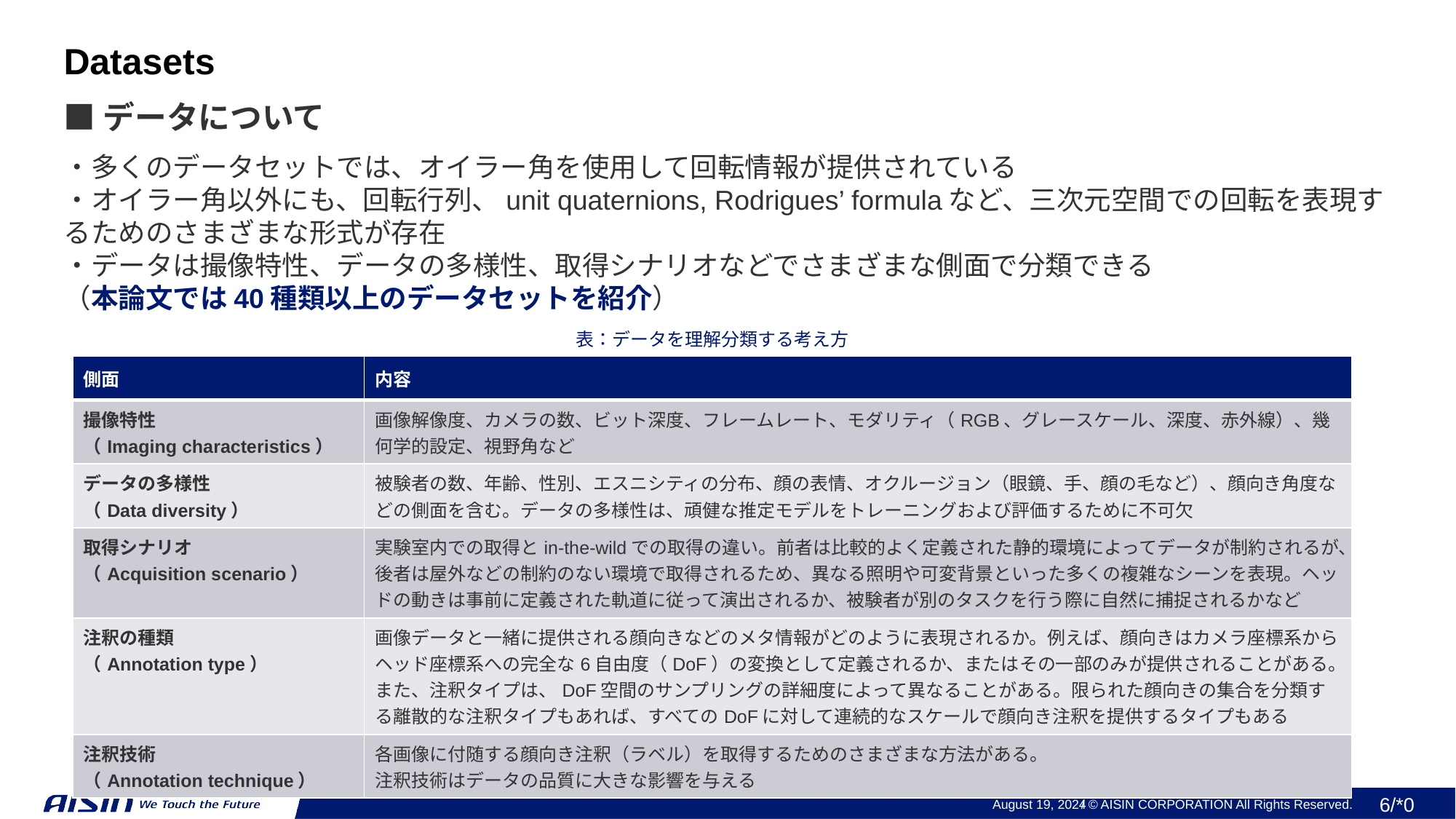

Datasets
■データについて

・多くのデータセットでは、オイラー角を使用して回転情報が提供されている
・オイラー角以外にも、回転行列、unit quaternions, Rodrigues’ formulaなど、三次元空間での回転を表現するためのさまざまな形式が存在
・データは撮像特性、データの多様性、取得シナリオなどでさまざまな側面で分類できる
（本論文では40種類以上のデータセットを紹介）

表：データを理解分類する考え方
| 側面 | 内容 |
| --- | --- |
| 撮像特性 （Imaging characteristics） | 画像解像度、カメラの数、ビット深度、フレームレート、モダリティ（RGB、グレースケール、深度、赤外線）、幾何学的設定、視野角など |
| データの多様性 （Data diversity） | 被験者の数、年齢、性別、エスニシティの分布、顔の表情、オクルージョン（眼鏡、手、顔の毛など）、顔向き角度などの側面を含む。データの多様性は、頑健な推定モデルをトレーニングおよび評価するために不可欠 |
| 取得シナリオ （Acquisition scenario） | 実験室内での取得とin-the-wildでの取得の違い。前者は比較的よく定義された静的環境によってデータが制約されるが、後者は屋外などの制約のない環境で取得されるため、異なる照明や可変背景といった多くの複雑なシーンを表現。ヘッドの動きは事前に定義された軌道に従って演出されるか、被験者が別のタスクを行う際に自然に捕捉されるかなど |
| 注釈の種類 （Annotation type） | 画像データと一緒に提供される顔向きなどのメタ情報がどのように表現されるか。例えば、顔向きはカメラ座標系からヘッド座標系への完全な6自由度（DoF）の変換として定義されるか、またはその一部のみが提供されることがある。また、注釈タイプは、DoF空間のサンプリングの詳細度によって異なることがある。限られた顔向きの集合を分類する離散的な注釈タイプもあれば、すべてのDoFに対して連続的なスケールで顔向き注釈を提供するタイプもある |
| 注釈技術 （Annotation technique） | 各画像に付随する顔向き注釈（ラベル）を取得するためのさまざまな方法がある。 注釈技術はデータの品質に大きな影響を与える |
August 19, 2024